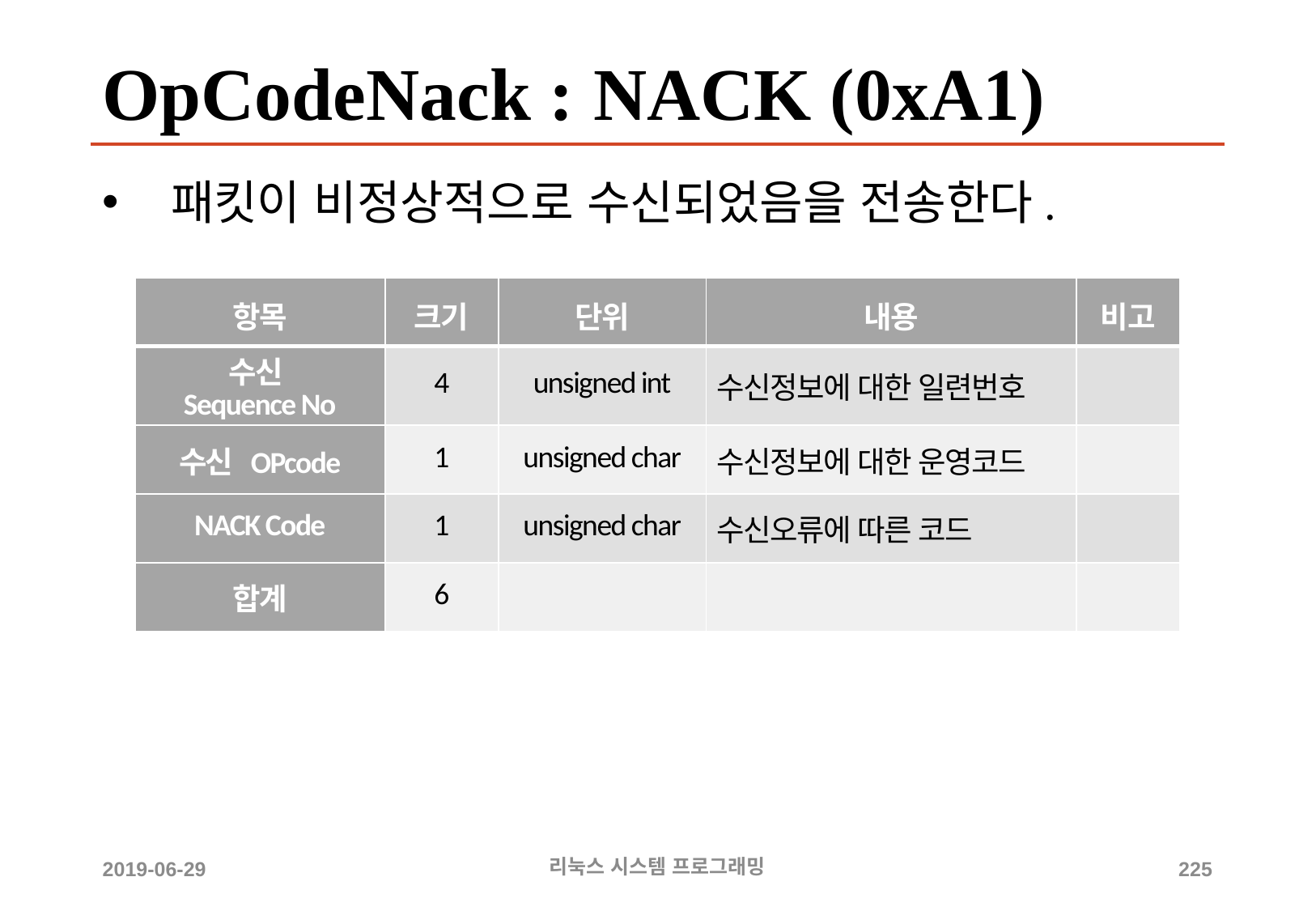

# OpCodeNack : NACK (0xA1)
패킷이 비정상적으로 수신되었음을 전송한다.
| 항목 | 크기 | 단위 | 내용 | 비고 |
| --- | --- | --- | --- | --- |
| 수신 Sequence No | 4 | unsigned int | 수신정보에 대한 일련번호 |  |
| 수신 OPcode | 1 | unsigned char | 수신정보에 대한 운영코드 |  |
| NACK Code | 1 | unsigned char | 수신오류에 따른 코드 |  |
| 합계 | 6 |  |  |  |
2019-06-29
리눅스 시스템 프로그래밍
225